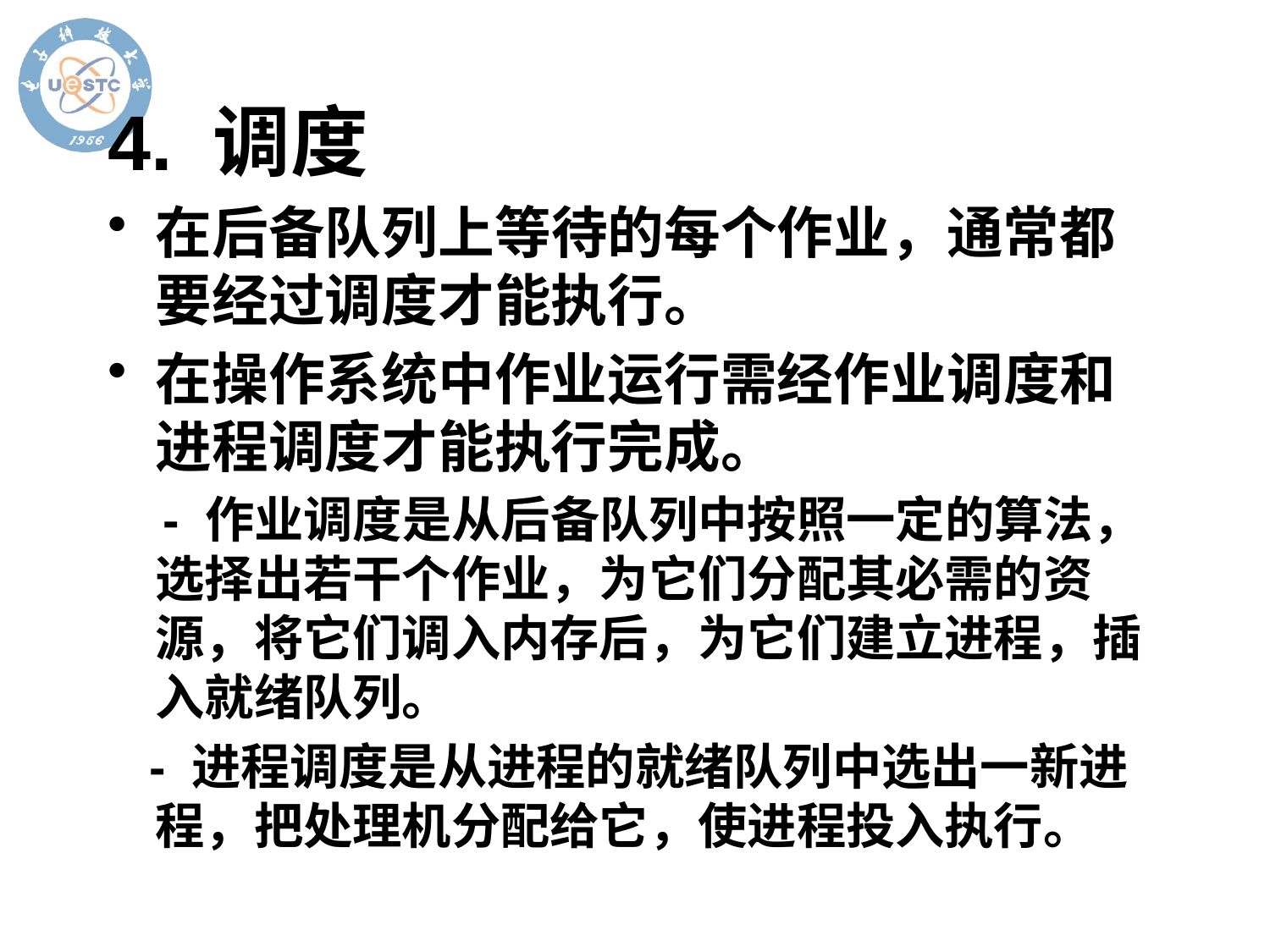

# 4. 调度
在后备队列上等待的每个作业，通常都要经过调度才能执行。
在操作系统中作业运行需经作业调度和进程调度才能执行完成。
    - 作业调度是从后备队列中按照一定的算法，选择出若干个作业，为它们分配其必需的资源，将它们调入内存后，为它们建立进程，插入就绪队列。
   - 进程调度是从进程的就绪队列中选出一新进程，把处理机分配给它，使进程投入执行。